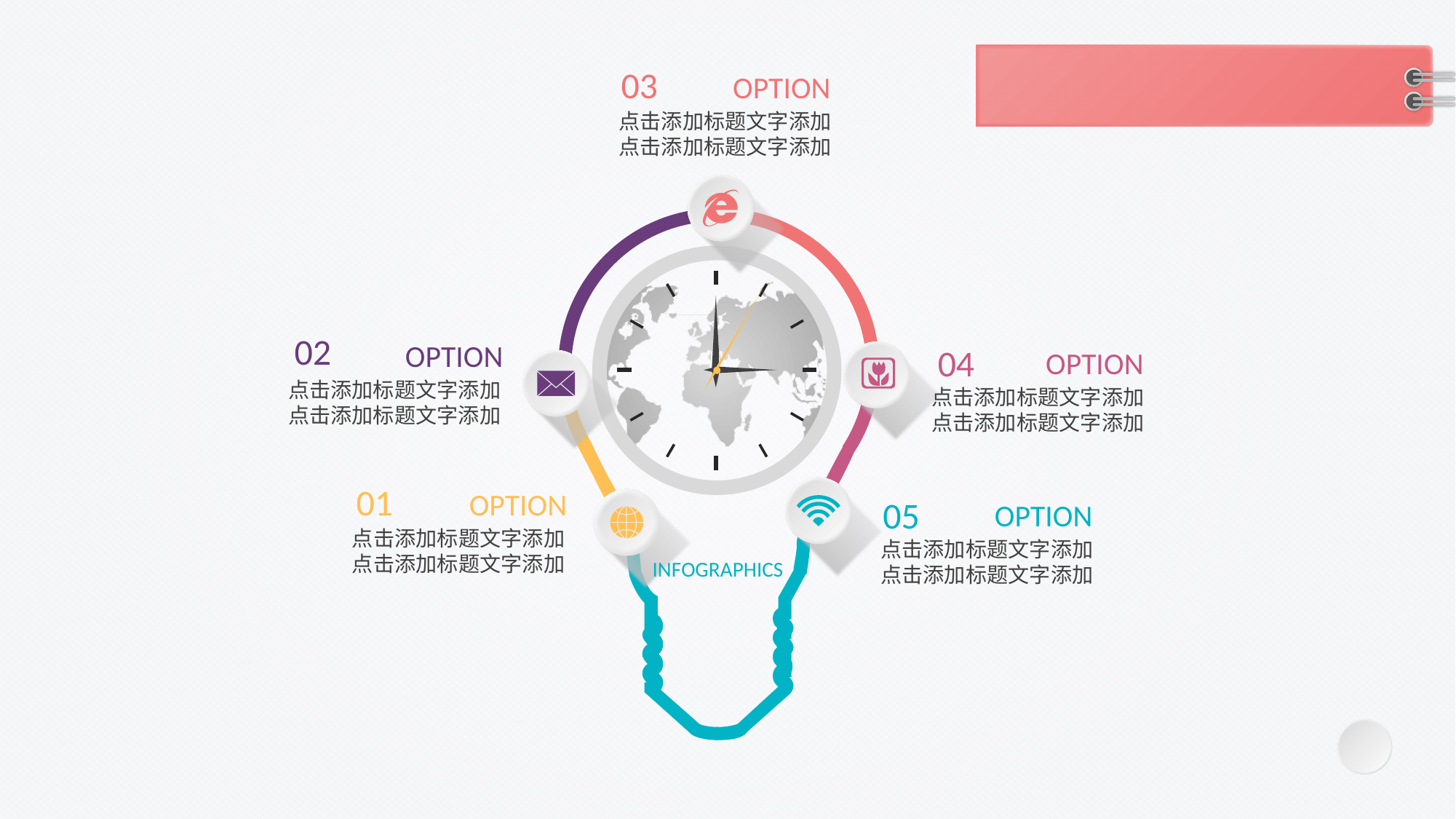

03
OPTION
点击添加标题文字添加
点击添加标题文字添加

02
OPTION

04
OPTION

点击添加标题文字添加
点击添加标题文字添加
点击添加标题文字添加
点击添加标题文字添加
01

OPTION
05

OPTION

点击添加标题文字添加
点击添加标题文字添加
点击添加标题文字添加
点击添加标题文字添加
INFOGRAPHICS